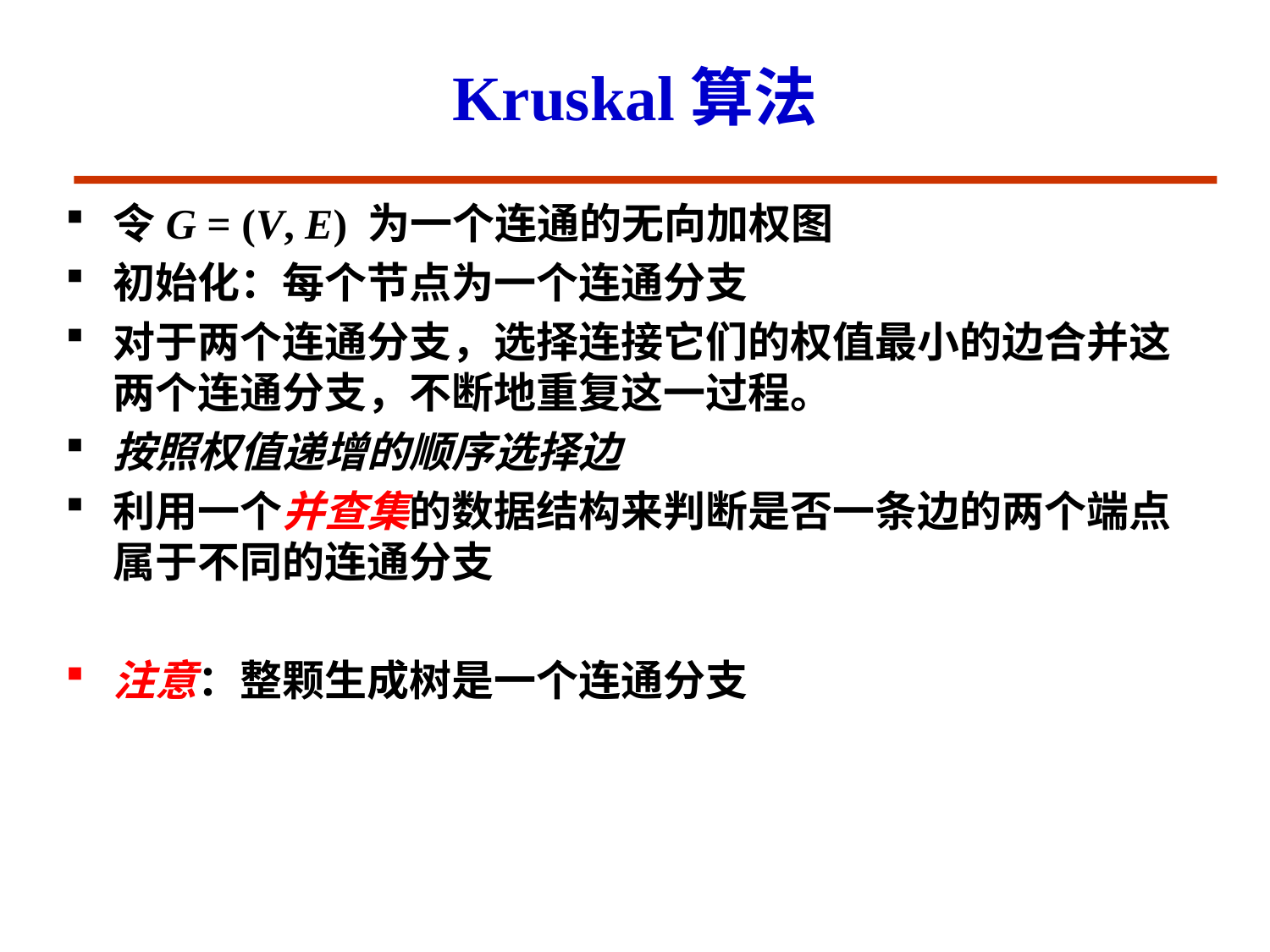

# Kruskal算法
令G = (V, E) 为一个连通的无向加权图
初始化：每个节点为一个连通分支
对于两个连通分支，选择连接它们的权值最小的边合并这两个连通分支，不断地重复这一过程。
按照权值递增的顺序选择边
利用一个并查集的数据结构来判断是否一条边的两个端点属于不同的连通分支

注意：整颗生成树是一个连通分支